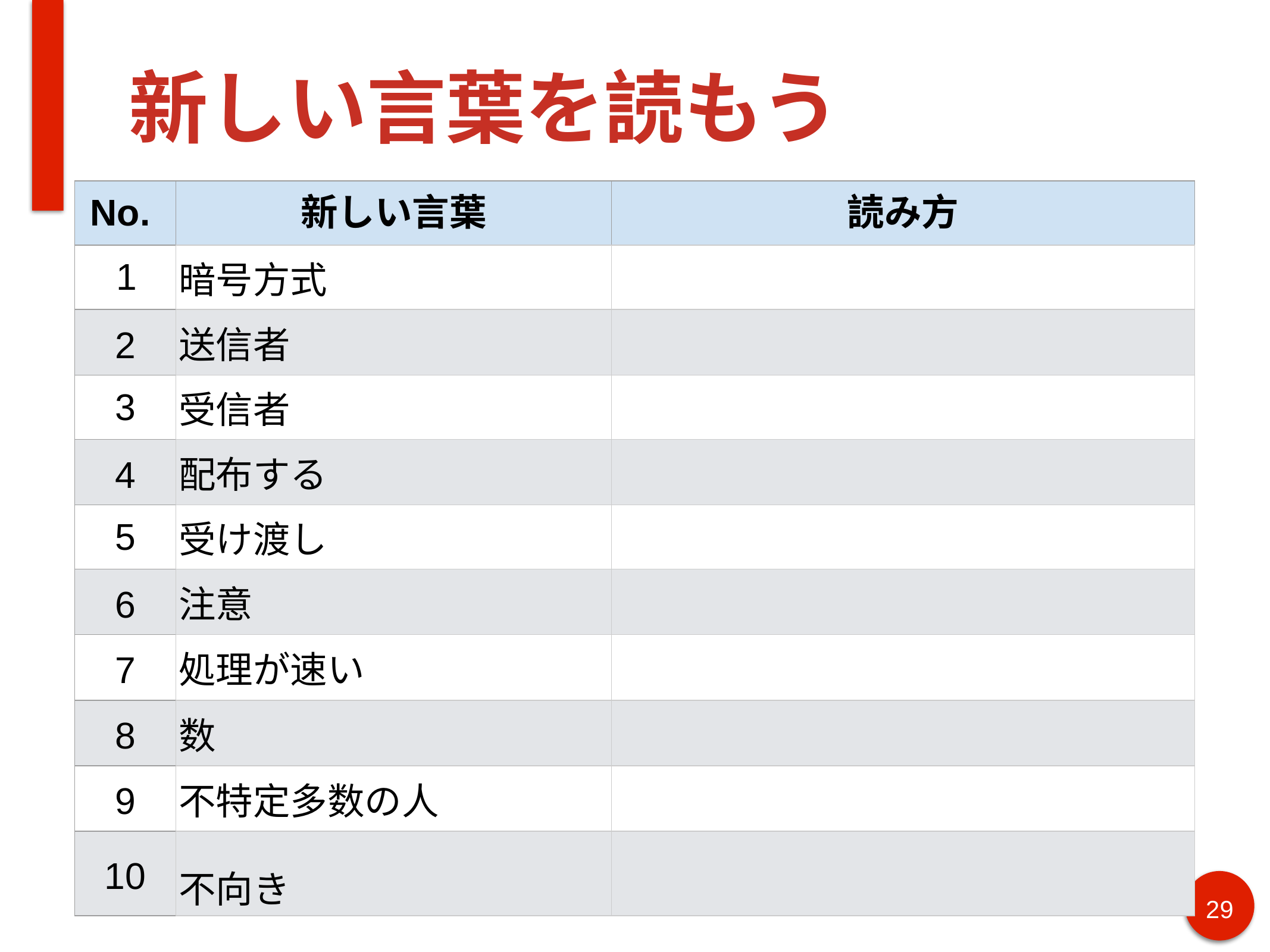

# 新しい言葉を読もう
| No. | 新しい言葉 | 読み方 |
| --- | --- | --- |
| 1 | 暗号方式 |  |
| 2 | 送信者 |  |
| 3 | 受信者 |  |
| 4 | 配布する |  |
| 5 | 受け渡し |  |
| 6 | 注意 |  |
| 7 | 処理が速い |  |
| 8 | 数 |  |
| 9 | 不特定多数の人 |  |
| 10 | 不向き |  |
29